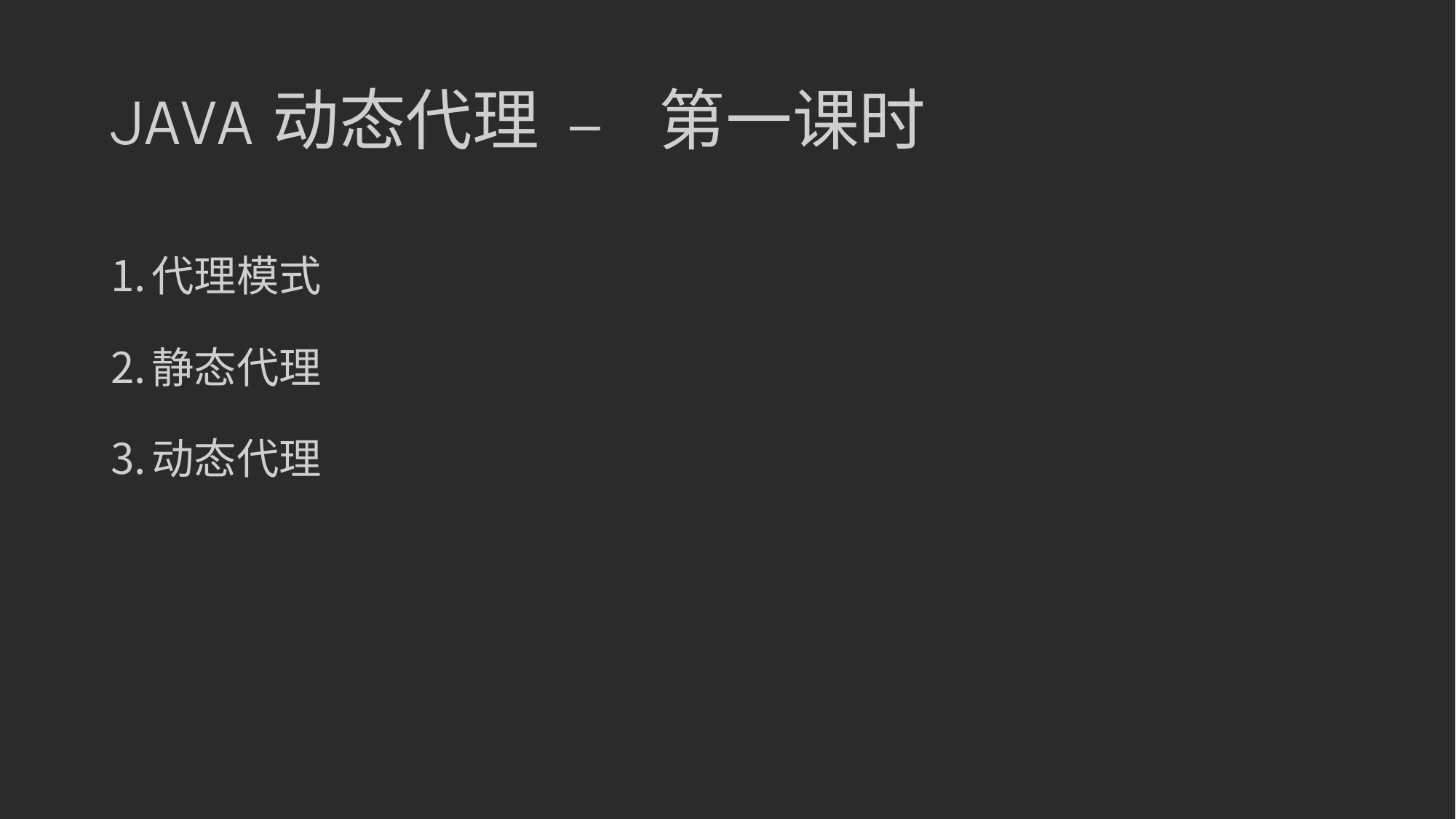

# JAVA动态代理 - 第一课时
代理模式
静态代理
动态代理